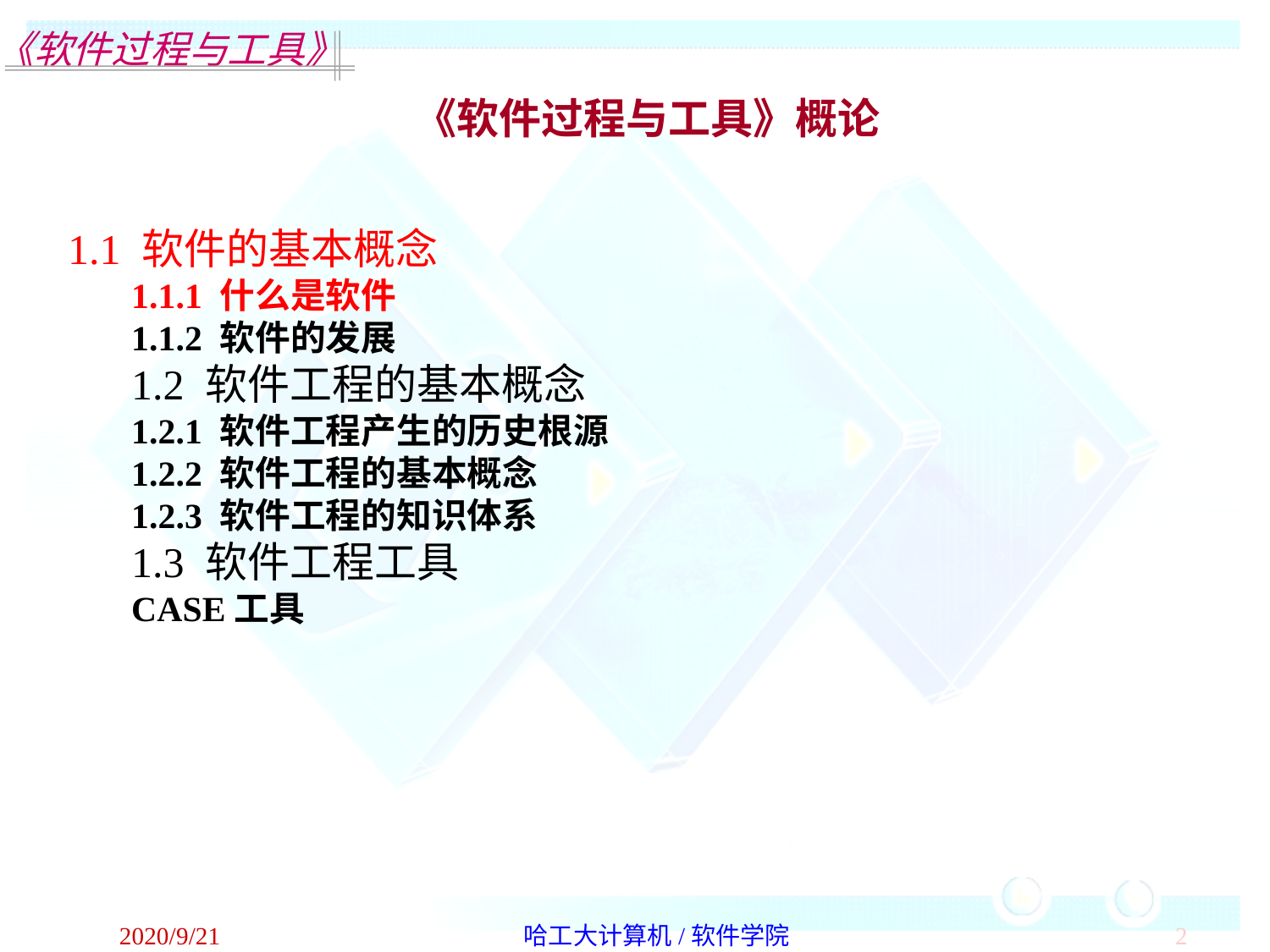

《软件过程与工具》概论
1.1 软件的基本概念
1.1.1 什么是软件
1.1.2 软件的发展
1.2 软件工程的基本概念
1.2.1 软件工程产生的历史根源
1.2.2 软件工程的基本概念
1.2.3 软件工程的知识体系
1.3 软件工程工具
CASE工具